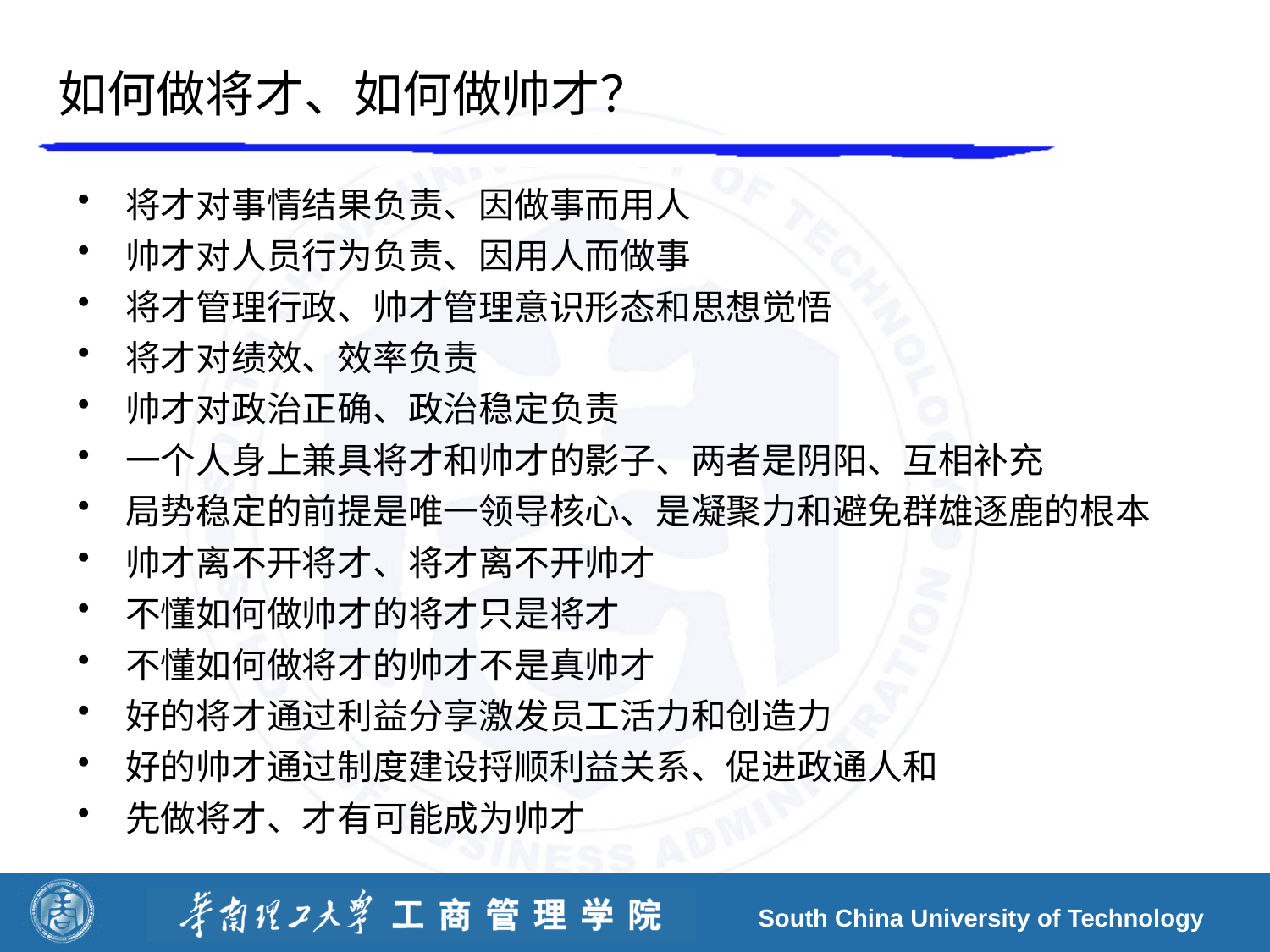

# 如何做将才、如何做帅才？
将才对事情结果负责、因做事而用人
帅才对人员行为负责、因用人而做事
将才管理行政、帅才管理意识形态和思想觉悟
将才对绩效、效率负责
帅才对政治正确、政治稳定负责
一个人身上兼具将才和帅才的影子、两者是阴阳、互相补充
局势稳定的前提是唯一领导核心、是凝聚力和避免群雄逐鹿的根本
帅才离不开将才、将才离不开帅才
不懂如何做帅才的将才只是将才
不懂如何做将才的帅才不是真帅才
好的将才通过利益分享激发员工活力和创造力
好的帅才通过制度建设捋顺利益关系、促进政通人和
先做将才、才有可能成为帅才

South China University of Technology